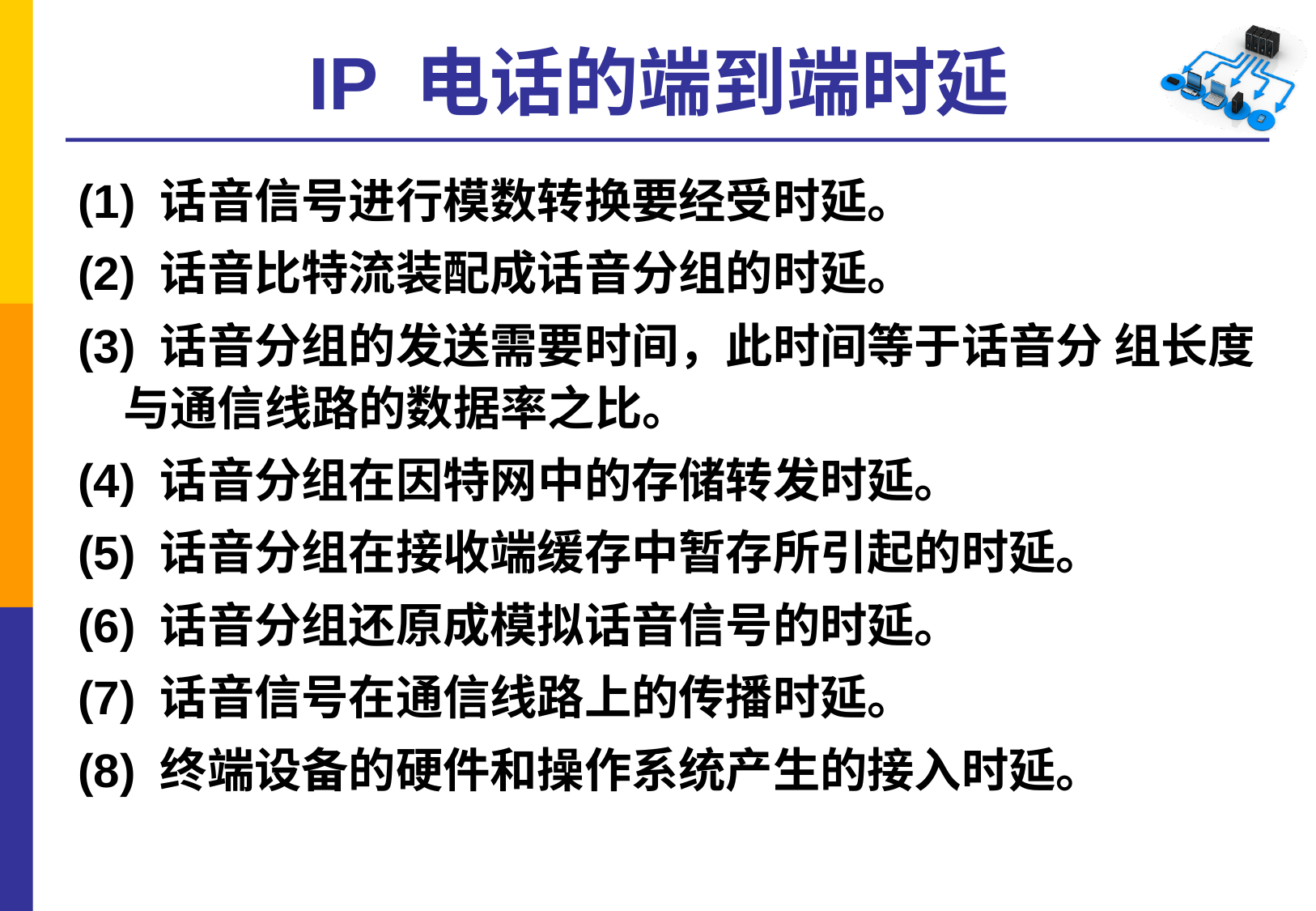

# IP 电话的端到端时延
(1) 话音信号进行模数转换要经受时延。
(2) 话音比特流装配成话音分组的时延。
(3) 话音分组的发送需要时间，此时间等于话音分 组长度与通信线路的数据率之比。
(4) 话音分组在因特网中的存储转发时延。
(5) 话音分组在接收端缓存中暂存所引起的时延。
(6) 话音分组还原成模拟话音信号的时延。
(7) 话音信号在通信线路上的传播时延。
(8) 终端设备的硬件和操作系统产生的接入时延。